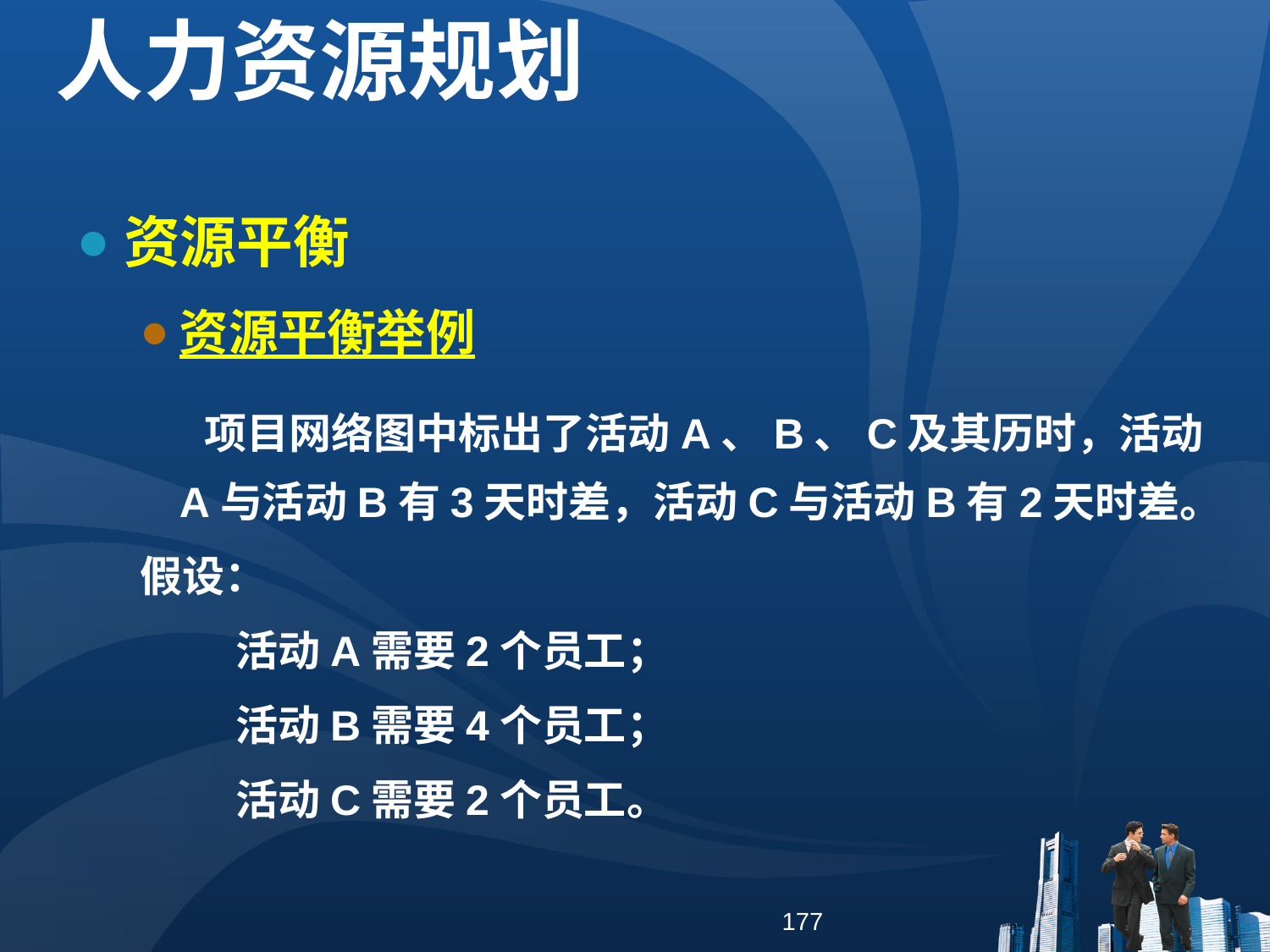

人力资源规划
资源平衡
资源平衡举例
    项目网络图中标出了活动A、B、C及其历时，活动A与活动B有3天时差，活动C与活动B有2天时差。
假设：
         活动A需要2个员工；
         活动B需要4个员工；
         活动C需要2个员工。
177